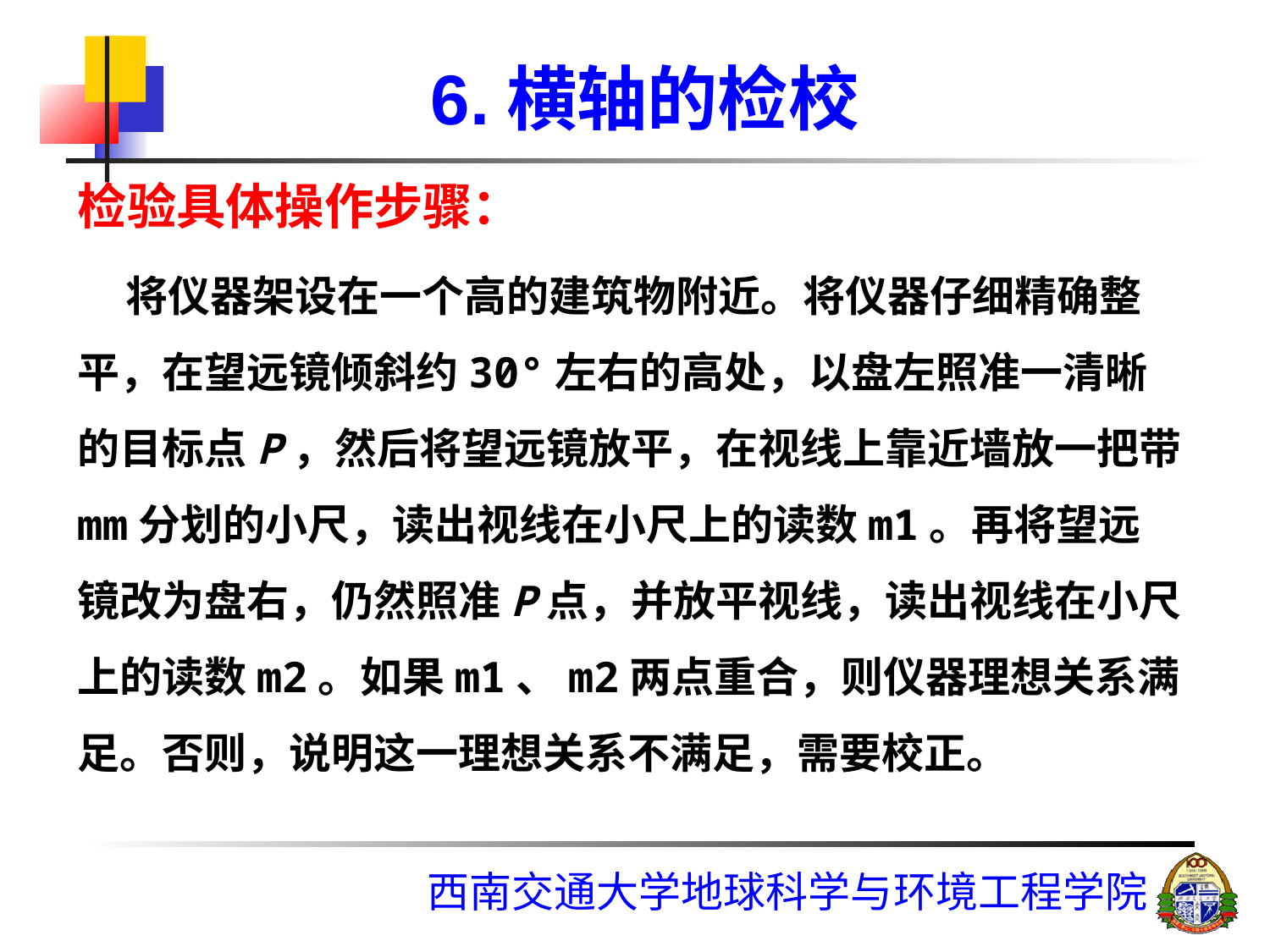

# 6.横轴的检校
检验具体操作步骤：
    将仪器架设在一个高的建筑物附近。将仪器仔细精确整平，在望远镜倾斜约30°左右的高处，以盘左照准一清晰的目标点P，然后将望远镜放平，在视线上靠近墙放一把带mm分划的小尺，读出视线在小尺上的读数m1。再将望远镜改为盘右，仍然照准P点，并放平视线，读出视线在小尺上的读数m2。如果m1、m2两点重合，则仪器理想关系满足。否则，说明这一理想关系不满足，需要校正。